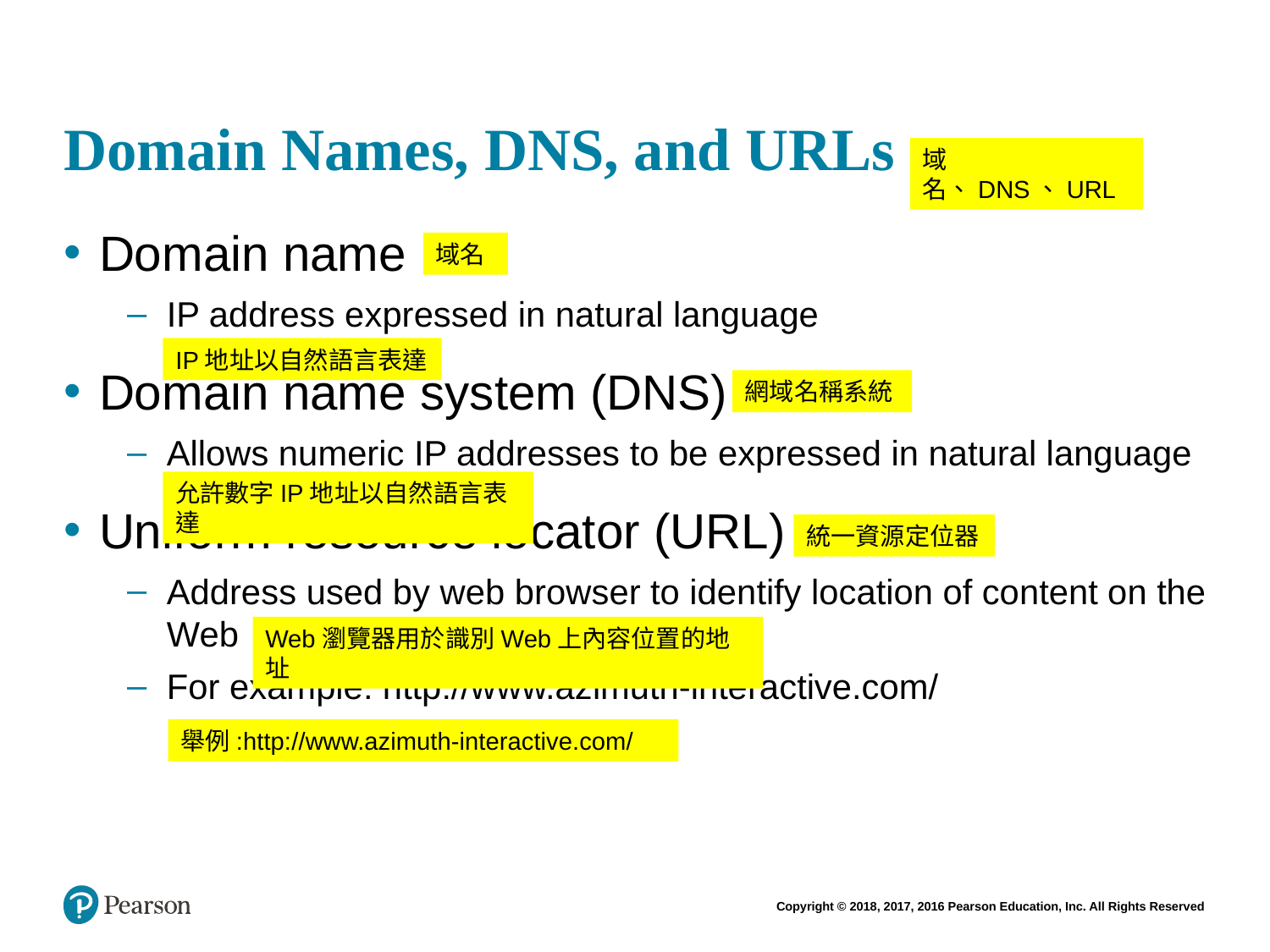

# Domain Names, DNS, and URLs
域名、DNS、URL
Domain name
IP address expressed in natural language
Domain name system (DNS)
Allows numeric IP addresses to be expressed in natural language
Uniform resource locator (URL)
Address used by web browser to identify location of content on the Web
For example: http://www.azimuth-interactive.com/
域名
IP地址以自然語言表達
網域名稱系統
允許數字IP地址以自然語言表達
統一資源定位器
Web瀏覽器用於識別Web上內容位置的地址
舉例:http://www.azimuth-interactive.com/